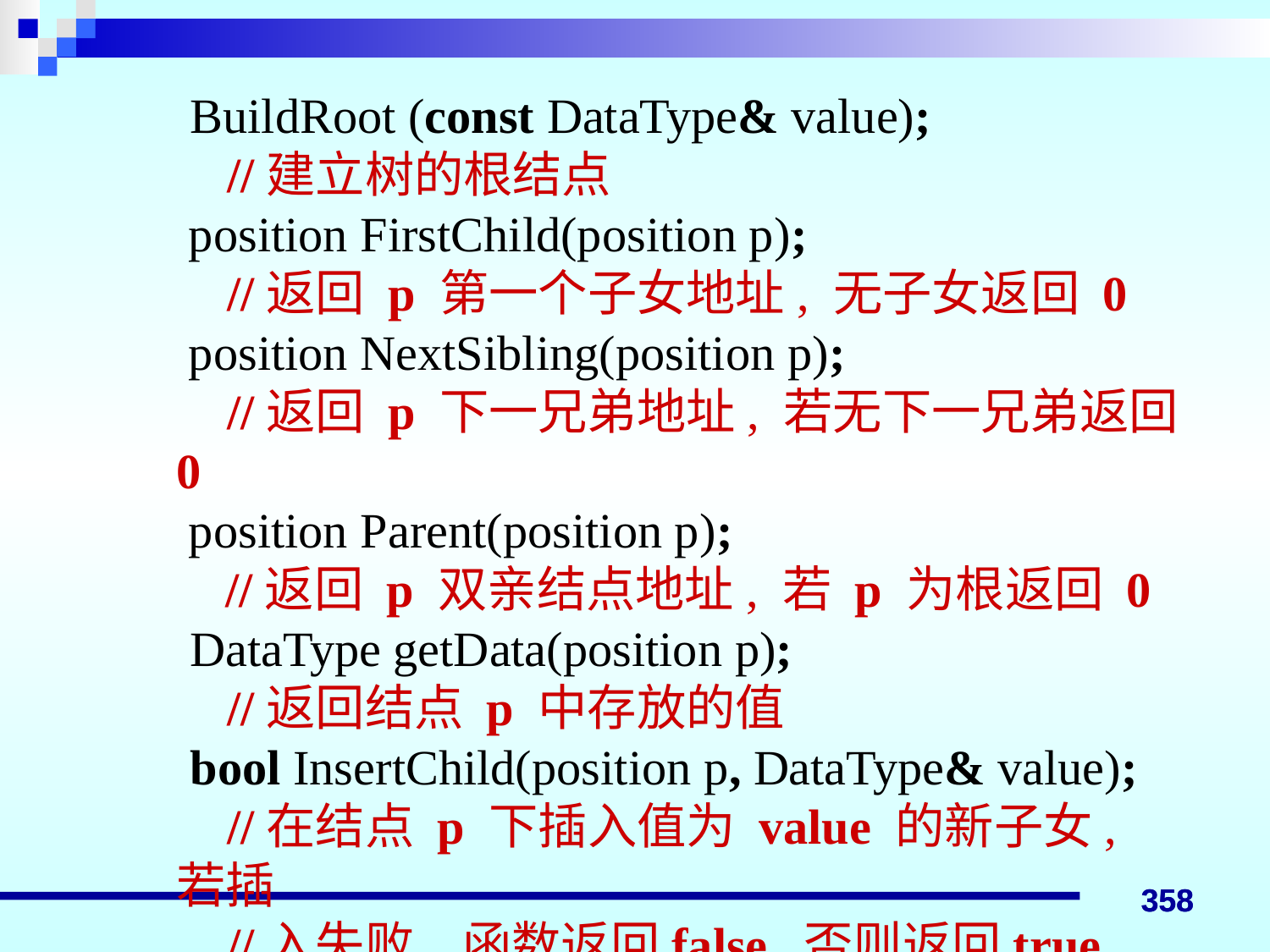

BuildRoot (const DataType& value);
        //建立树的根结点
	 position FirstChild(position p);
        //返回 p 第一个子女地址, 无子女返回 0
	 position NextSibling(position p);
        //返回 p 下一兄弟地址, 若无下一兄弟返回 0
	 position Parent(position p);
 	    //返回 p 双亲结点地址, 若 p 为根返回 0
     DataType getData(position p);
        //返回结点 p 中存放的值
     bool InsertChild(position p, DataType& value);
        //在结点 p 下插入值为 value 的新子女, 若插
        //入失败, 函数返回false, 否则返回true
358
358